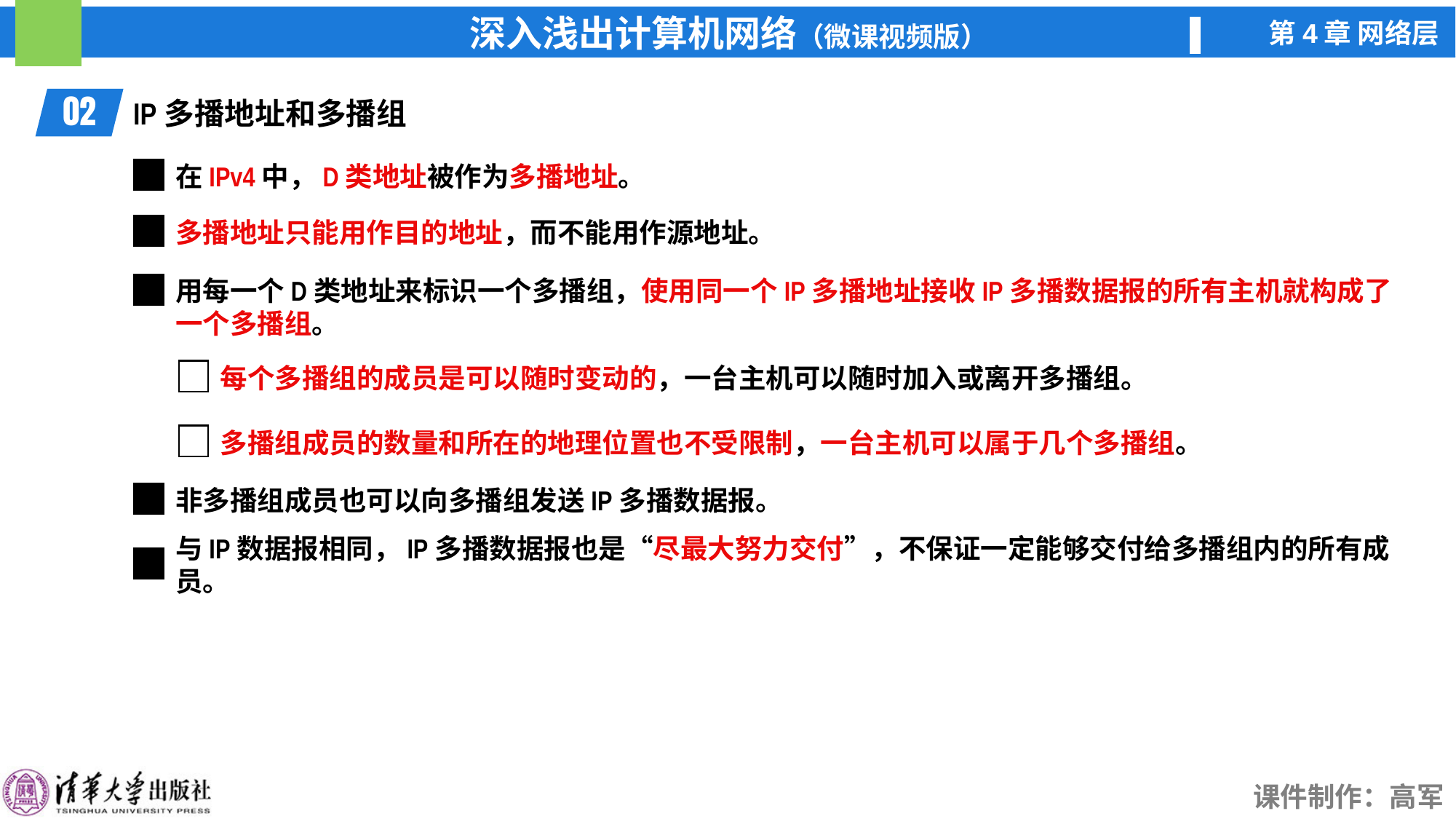

02
IP多播地址和多播组
在IPv4中，D类地址被作为多播地址。

多播地址只能用作目的地址，而不能用作源地址。

用每一个D类地址来标识一个多播组，使用同一个IP多播地址接收IP多播数据报的所有主机就构成了一个多播组。

每个多播组的成员是可以随时变动的，一台主机可以随时加入或离开多播组。

多播组成员的数量和所在的地理位置也不受限制，一台主机可以属于几个多播组。

非多播组成员也可以向多播组发送IP多播数据报。

与IP数据报相同，IP多播数据报也是“尽最大努力交付”，不保证一定能够交付给多播组内的所有成员。